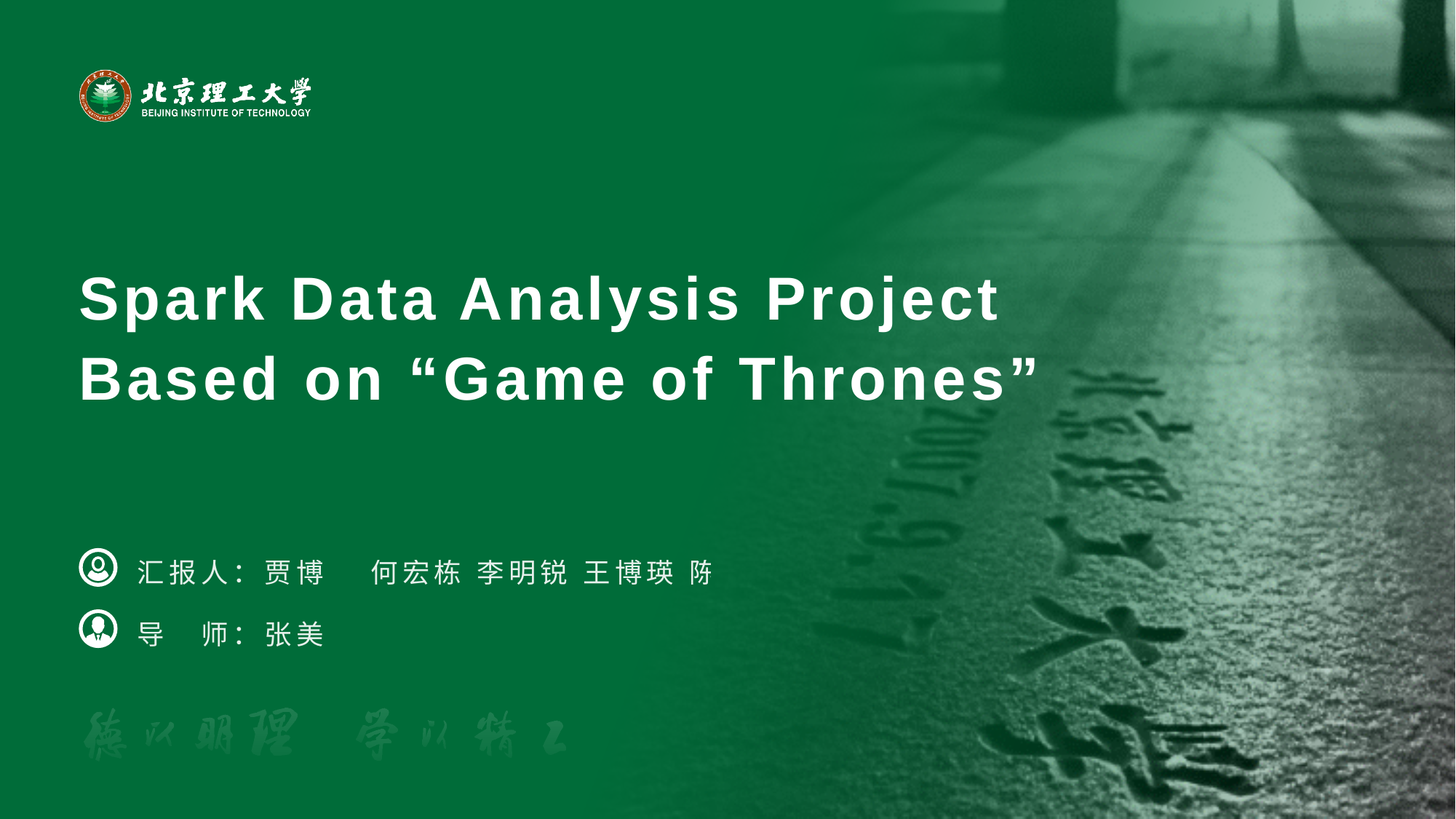

Spark Data Analysis Project
Based on “Game of Thrones”

汇报人：贾博凯 何宏栋 李明锐 王博瑛 陈致宁

导　师：张美慧